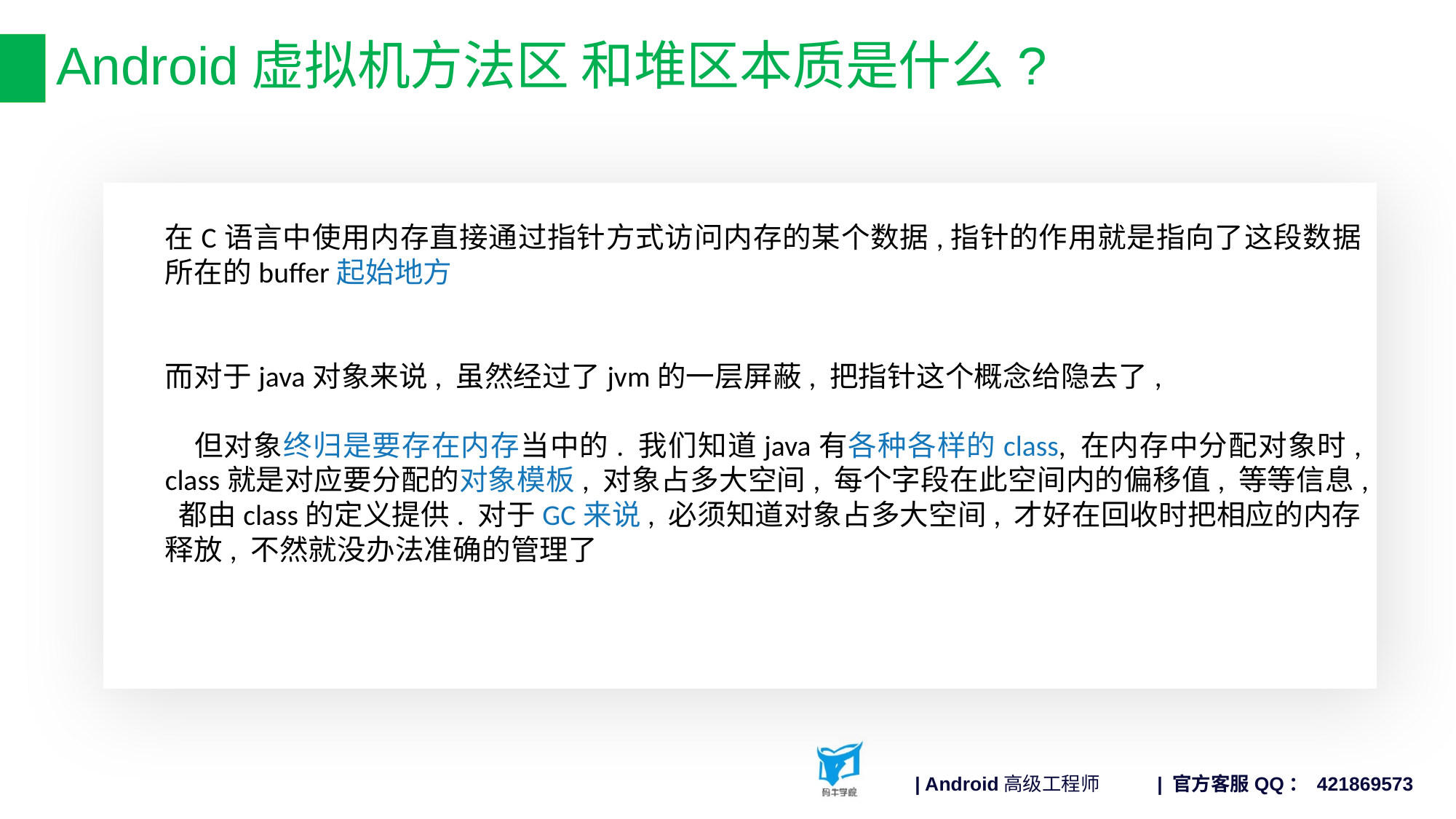

# Android虚拟机方法区 和堆区本质是什么?

在C语言中使用内存直接通过指针方式访问内存的某个数据,指针的作用就是指向了这段数据所在的buffer起始地方

而对于java对象来说, 虽然经过了jvm的一层屏蔽, 把指针这个概念给隐去了,

   但对象终归是要存在内存当中的. 我们知道java有各种各样的class, 在内存中分配对象时, class就是对应要分配的对象模板, 对象占多大空间, 每个字段在此空间内的偏移值, 等等信息, 都由class的定义提供. 对于GC来说, 必须知道对象占多大空间, 才好在回收时把相应的内存释放, 不然就没办法准确的管理了